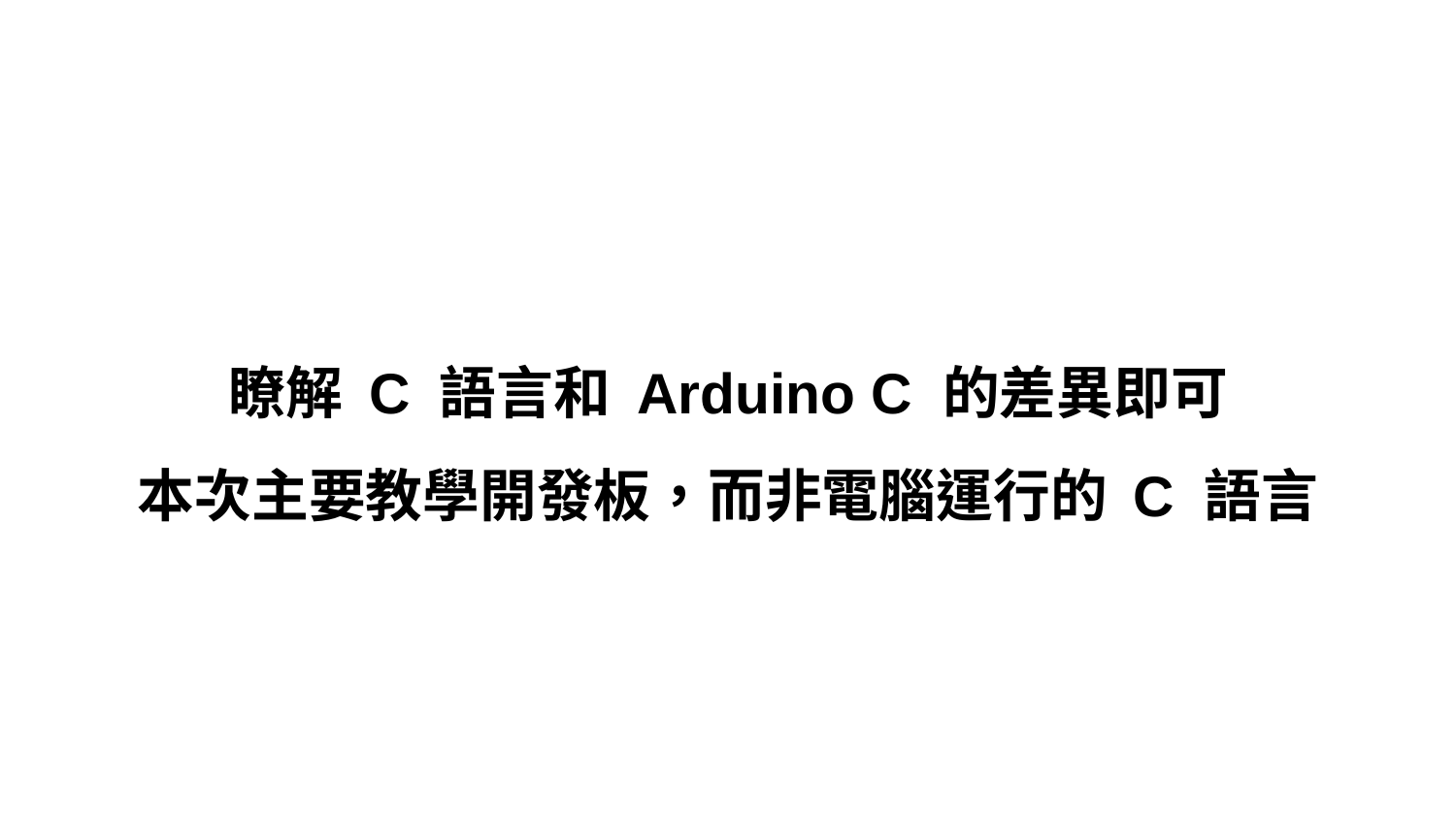

瞭解 C 語言和 Arduino C 的差異即可
本次主要教學開發板，而非電腦運行的 C 語言